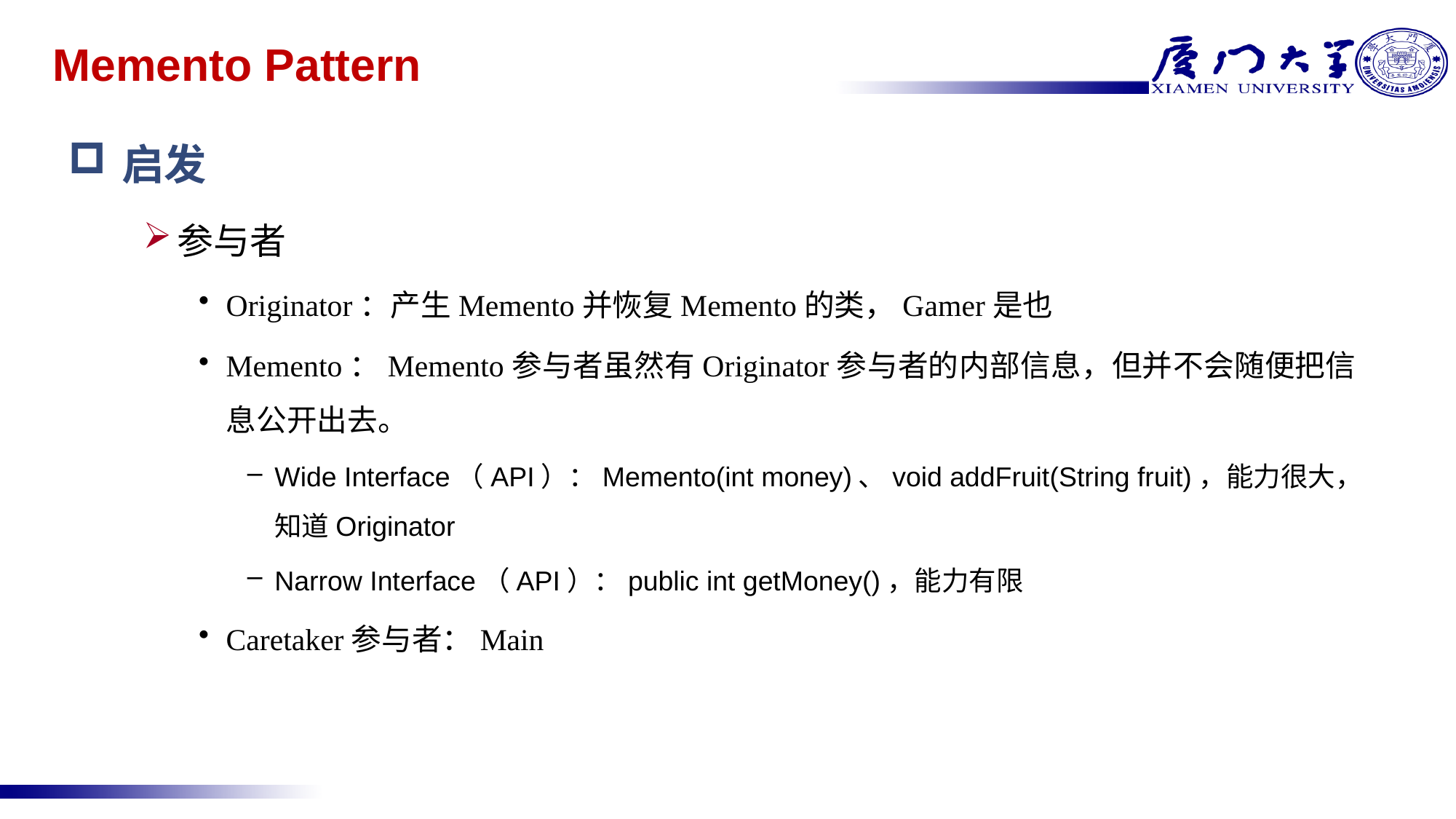

# Memento Pattern
启发
参与者
Originator：产生Memento并恢复Memento的类，Gamer是也
Memento：Memento参与者虽然有Originator参与者的内部信息，但并不会随便把信息公开出去。
Wide Interface（API）：Memento(int money)、void addFruit(String fruit)，能力很大，知道Originator
Narrow Interface（API）：public int getMoney()，能力有限
Caretaker参与者：Main